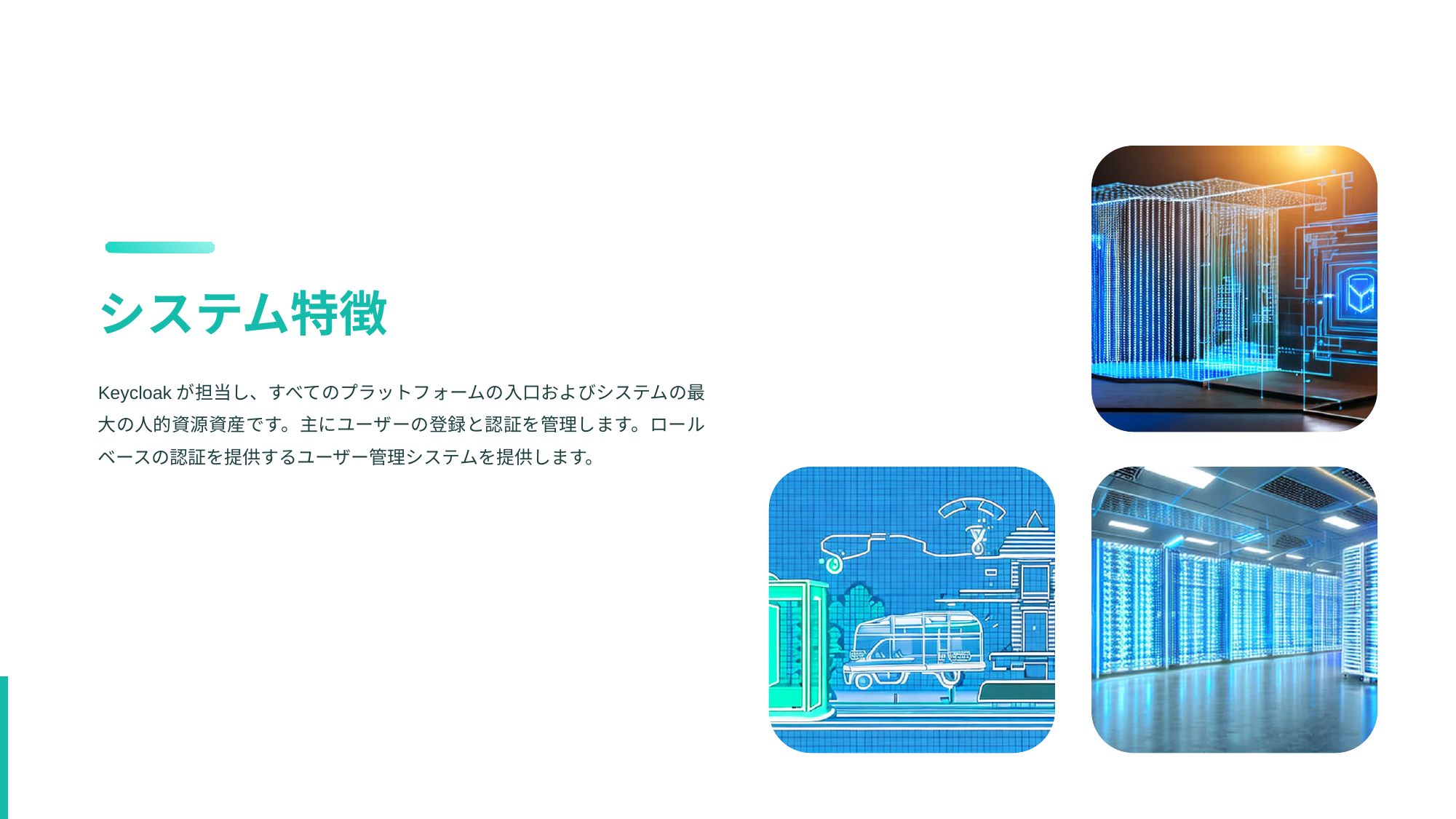

システム特徴
Keycloakが担当し、すべてのプラットフォームの入口およびシステムの最大の人的資源資産です。主にユーザーの登録と認証を管理します。ロールベースの認証を提供するユーザー管理システムを提供します。